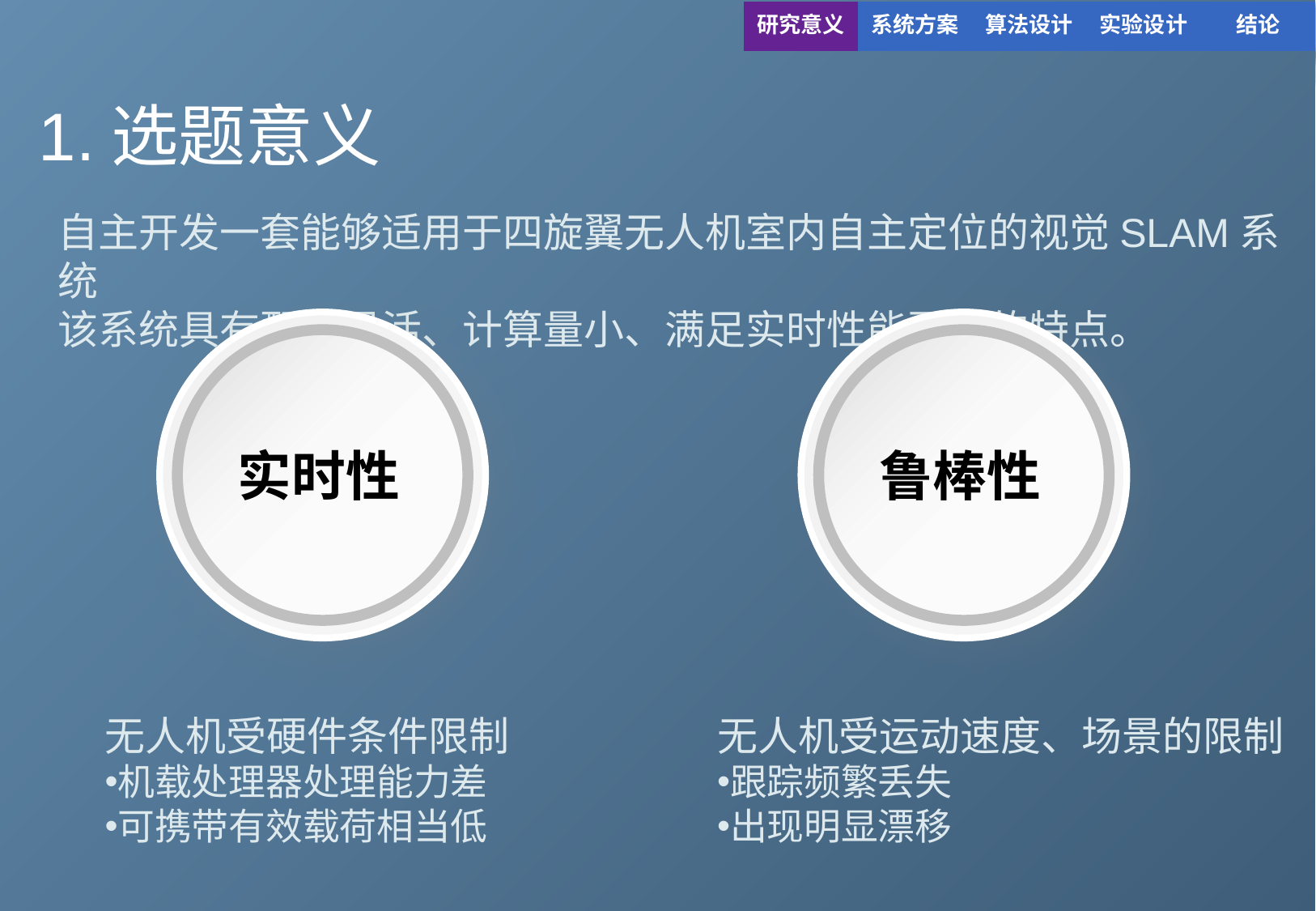

| 研究意义 | 系统方案 | 算法设计 | 实验设计 | 结论 |
| --- | --- | --- | --- | --- |
# 1.选题意义
自主开发一套能够适用于四旋翼无人机室内自主定位的视觉SLAM系统
该系统具有配置灵活、计算量小、满足实时性能要求的特点。

实时性
鲁棒性
无人机受硬件条件限制
机载处理器处理能力差
可携带有效载荷相当低

无人机受运动速度、场景的限制
跟踪频繁丢失
出现明显漂移